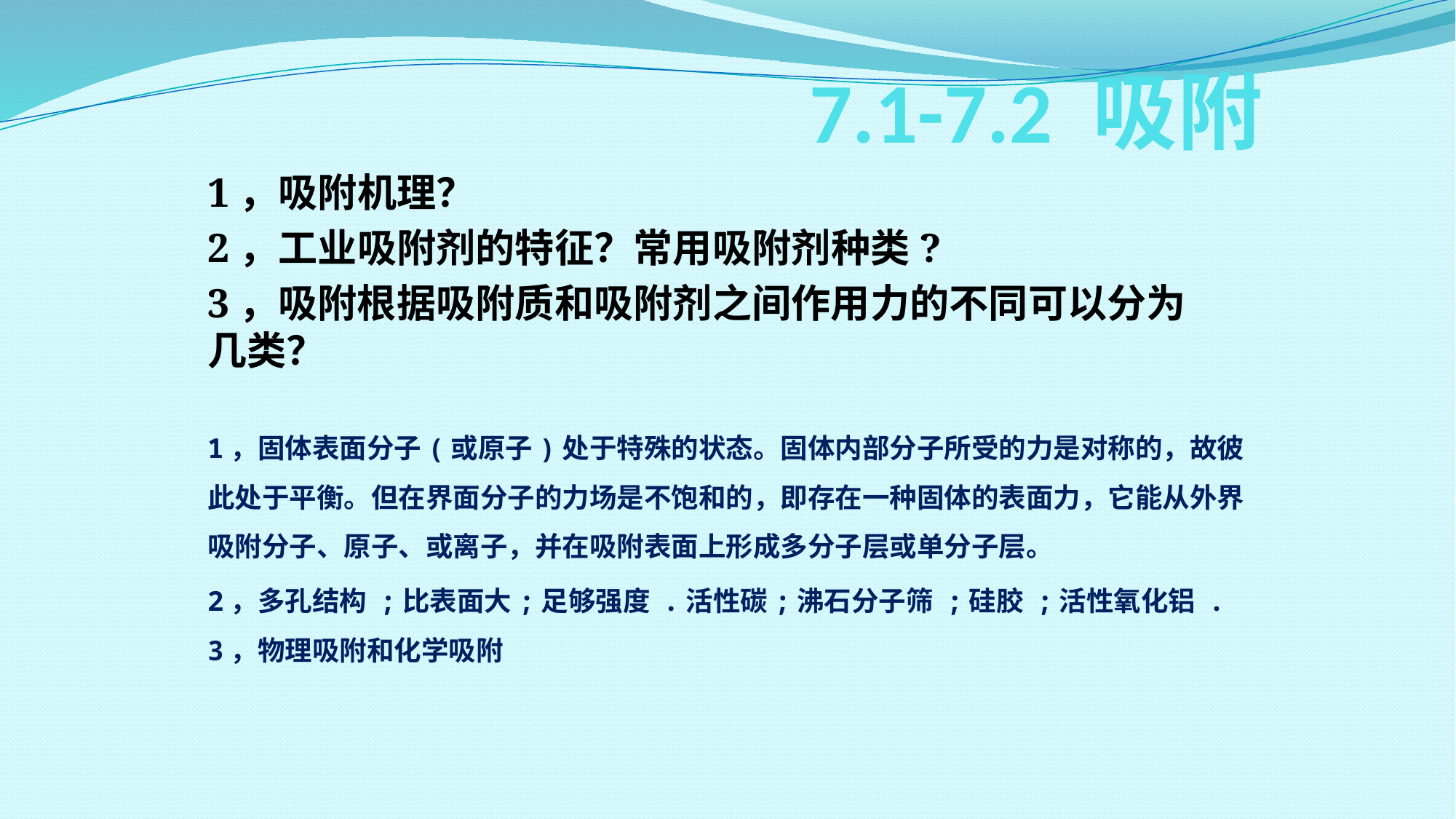

# 7.1-7.2 吸附
1，吸附机理？
2，工业吸附剂的特征？常用吸附剂种类?
3，吸附根据吸附质和吸附剂之间作用力的不同可以分为几类？

1，固体表面分子(或原子)处于特殊的状态。固体内部分子所受的力是对称的，故彼此处于平衡。但在界面分子的力场是不饱和的，即存在一种固体的表面力，它能从外界吸附分子、原子、或离子，并在吸附表面上形成多分子层或单分子层。
2，多孔结构 ;比表面大;足够强度 .活性碳;沸石分子筛 ;硅胶 ;活性氧化铝 .
3，物理吸附和化学吸附